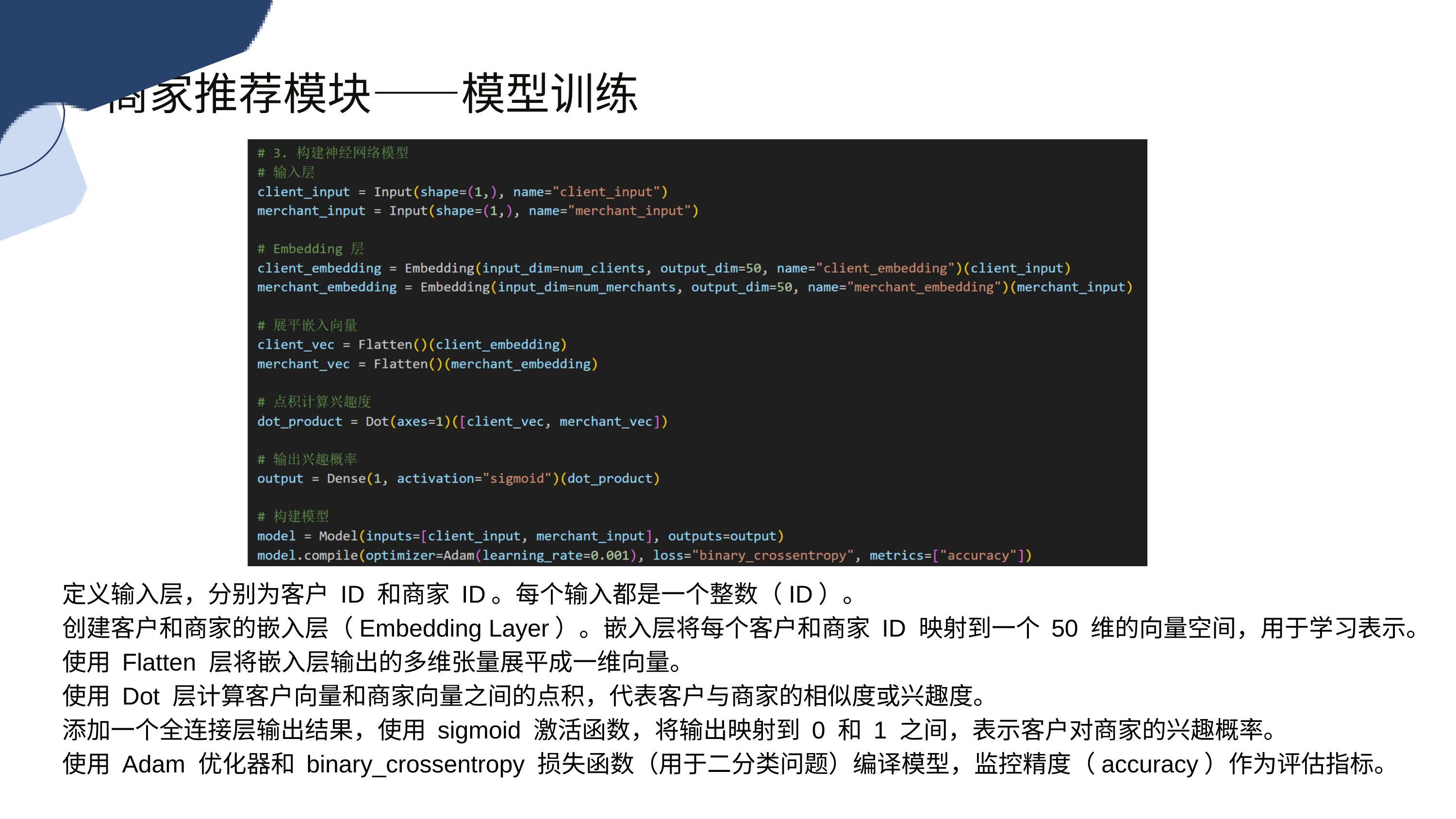

商家推荐模块——模型训练

定义输入层，分别为客户 ID 和商家 ID。每个输入都是一个整数（ID）。
创建客户和商家的嵌入层（Embedding Layer）。嵌入层将每个客户和商家 ID 映射到一个 50 维的向量空间，用于学习表示。
使用 Flatten 层将嵌入层输出的多维张量展平成一维向量。
使用 Dot 层计算客户向量和商家向量之间的点积，代表客户与商家的相似度或兴趣度。
添加一个全连接层输出结果，使用 sigmoid 激活函数，将输出映射到 0 和 1 之间，表示客户对商家的兴趣概率。
使用 Adam 优化器和 binary_crossentropy 损失函数（用于二分类问题）编译模型，监控精度（accuracy）作为评估指标。